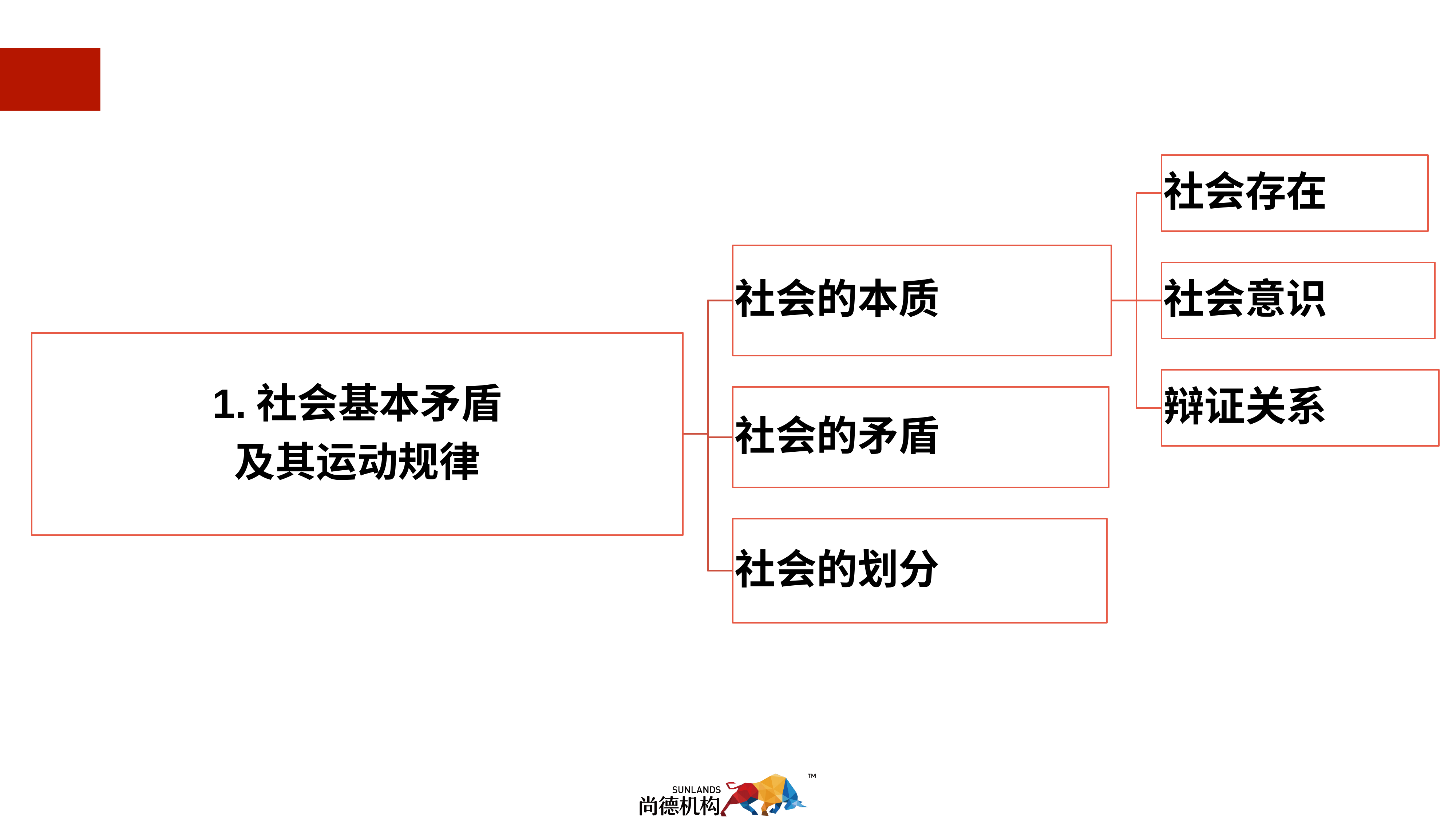

1.社会基本矛盾
及其运动规律
社会的本质
社会存在
社会意识
辩证关系
社会的矛盾
社会的划分